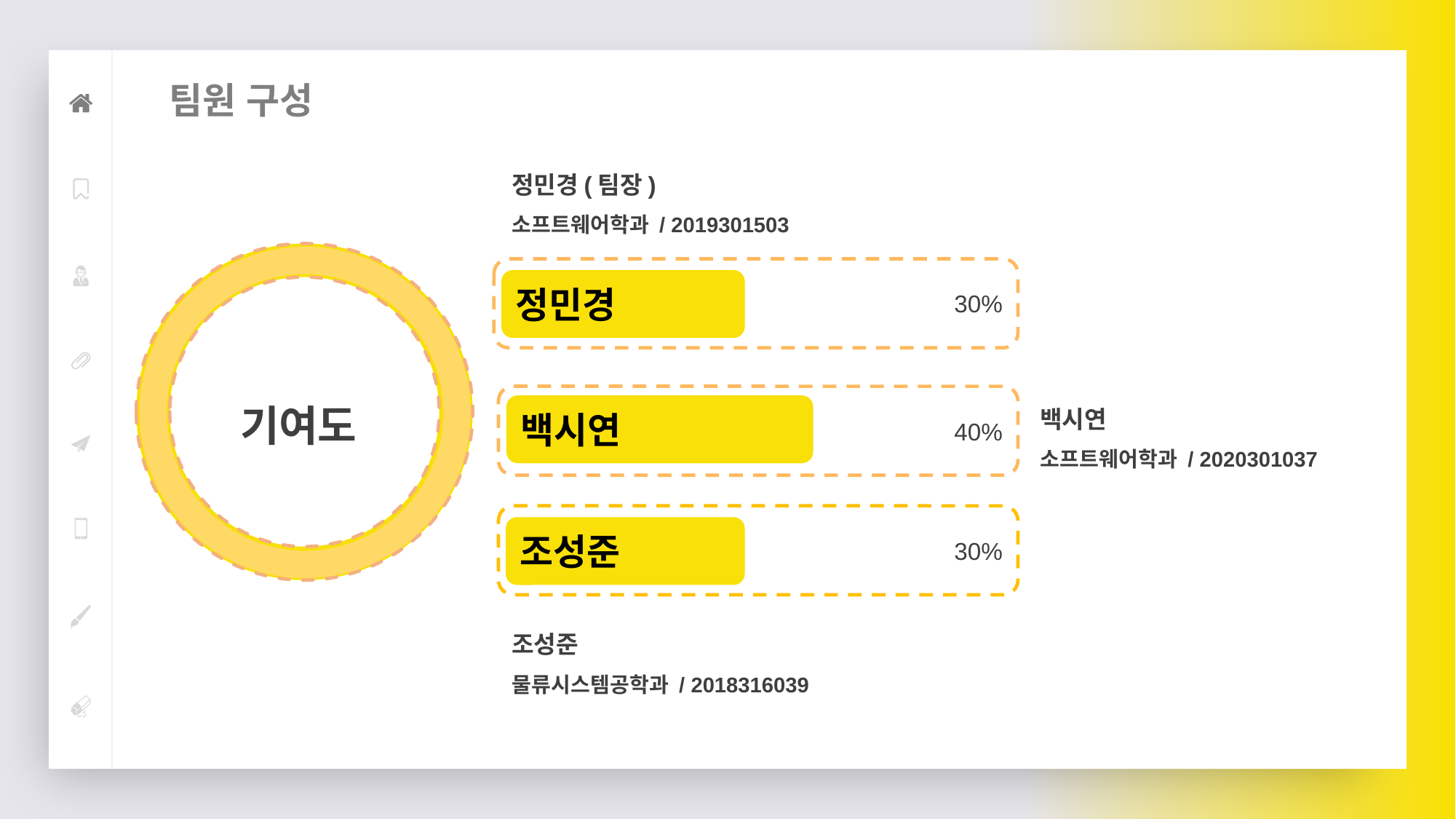

팀원 구성

정민경(팀장)
소프트웨어학과 / 2019301503

기여도
30%
정민경

75%
CONTENTS
백시연
소프트웨어학과 / 2020301037
40%
백시연
30%
조성준
86%
조성준
물류시스템공학과 / 2018316039
50%